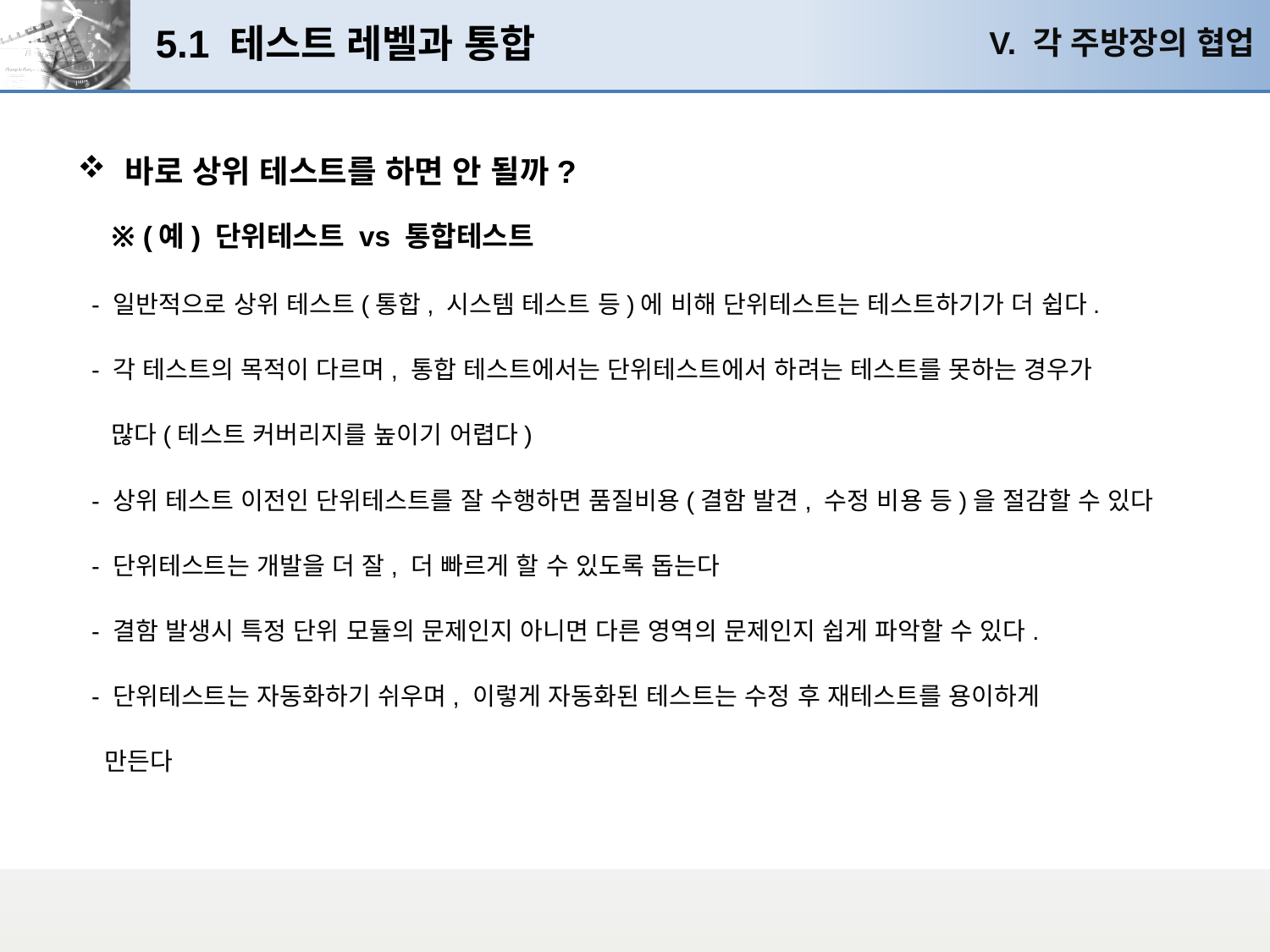

# 5.1 테스트 레벨과 통합
V. 각 주방장의 협업
바로 상위 테스트를 하면 안 될까?
    ※ (예) 단위테스트 vs 통합테스트
  - 일반적으로 상위 테스트(통합, 시스템 테스트 등)에 비해 단위테스트는 테스트하기가 더 쉽다.
  - 각 테스트의 목적이 다르며, 통합 테스트에서는 단위테스트에서 하려는 테스트를 못하는 경우가
    많다(테스트 커버리지를 높이기 어렵다)
  - 상위 테스트 이전인 단위테스트를 잘 수행하면 품질비용(결함 발견, 수정 비용 등)을 절감할 수 있다
  - 단위테스트는 개발을 더 잘, 더 빠르게 할 수 있도록 돕는다
  - 결함 발생시 특정 단위 모듈의 문제인지 아니면 다른 영역의 문제인지 쉽게 파악할 수 있다.
  - 단위테스트는 자동화하기 쉬우며, 이렇게 자동화된 테스트는 수정 후 재테스트를 용이하게
   만든다